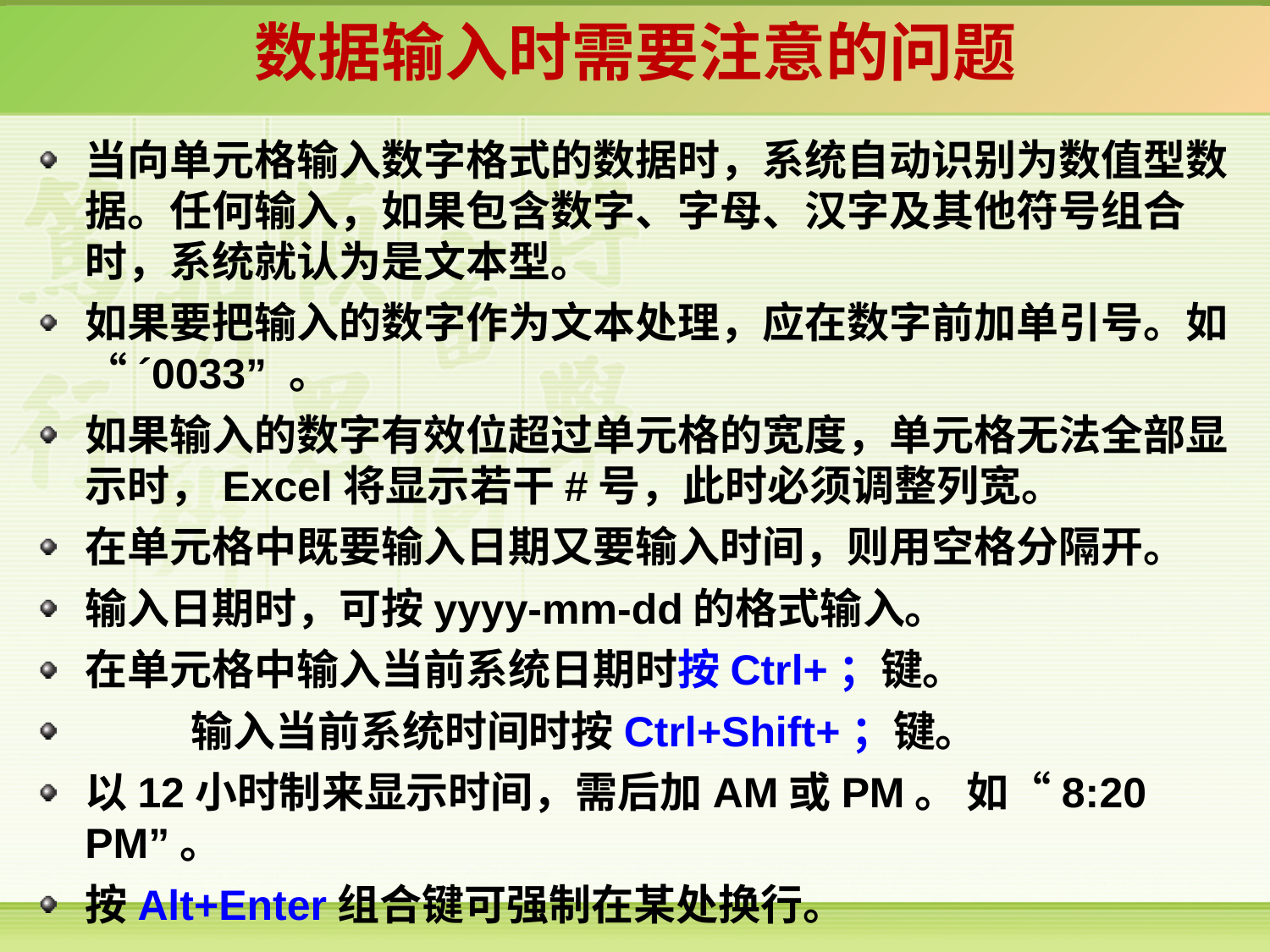

数据输入时需要注意的问题
当向单元格输入数字格式的数据时，系统自动识别为数值型数据。任何输入，如果包含数字、字母、汉字及其他符号组合时，系统就认为是文本型。
如果要把输入的数字作为文本处理，应在数字前加单引号。如“´0033” 。
如果输入的数字有效位超过单元格的宽度，单元格无法全部显示时，Excel将显示若干#号，此时必须调整列宽。
在单元格中既要输入日期又要输入时间，则用空格分隔开。
输入日期时，可按yyyy-mm-dd的格式输入。
在单元格中输入当前系统日期时按Ctrl+；键。
          输入当前系统时间时按Ctrl+Shift+；键。
以12小时制来显示时间，需后加AM或PM。 如“8:20 PM”。
按Alt+Enter组合键可强制在某处换行。

62